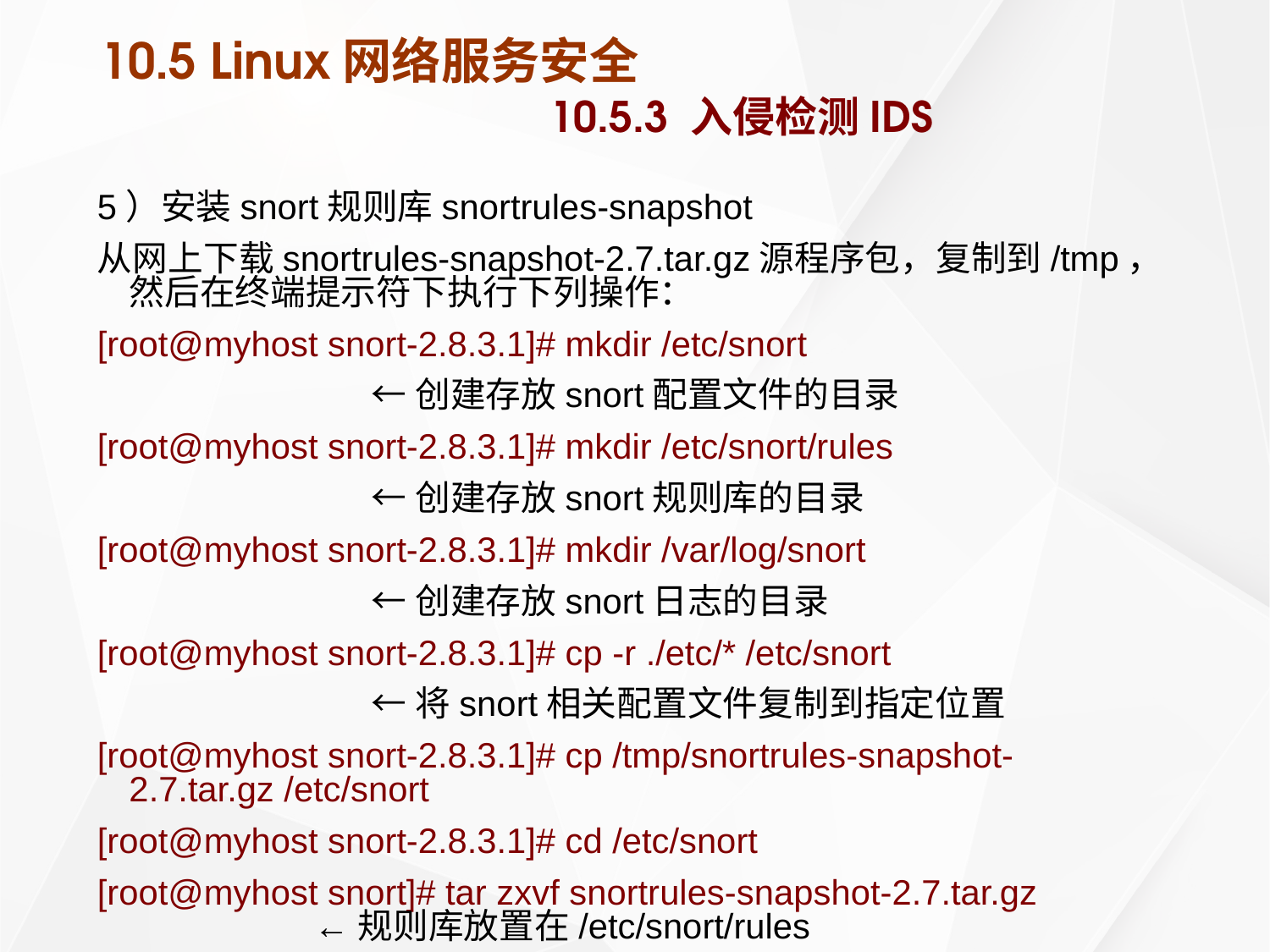

# 10.5 Linux网络服务安全 10.5.3 入侵检测IDS
5）安装snort规则库snortrules-snapshot
从网上下载snortrules-snapshot-2.7.tar.gz源程序包，复制到/tmp，然后在终端提示符下执行下列操作：
[root@myhost snort-2.8.3.1]# mkdir /etc/snort
                                   ←创建存放snort配置文件的目录
[root@myhost snort-2.8.3.1]# mkdir /etc/snort/rules
                                   ←创建存放snort规则库的目录
[root@myhost snort-2.8.3.1]# mkdir /var/log/snort
                                   ←创建存放snort日志的目录
[root@myhost snort-2.8.3.1]# cp -r ./etc/* /etc/snort
                                   ←将snort相关配置文件复制到指定位置
[root@myhost snort-2.8.3.1]# cp /tmp/snortrules-snapshot-2.7.tar.gz /etc/snort
[root@myhost snort-2.8.3.1]# cd /etc/snort
[root@myhost snort]# tar zxvf snortrules-snapshot-2.7.tar.gz	                        ←规则库放置在/etc/snort/rules
到此，具有基本功能的snort系统安装完毕。